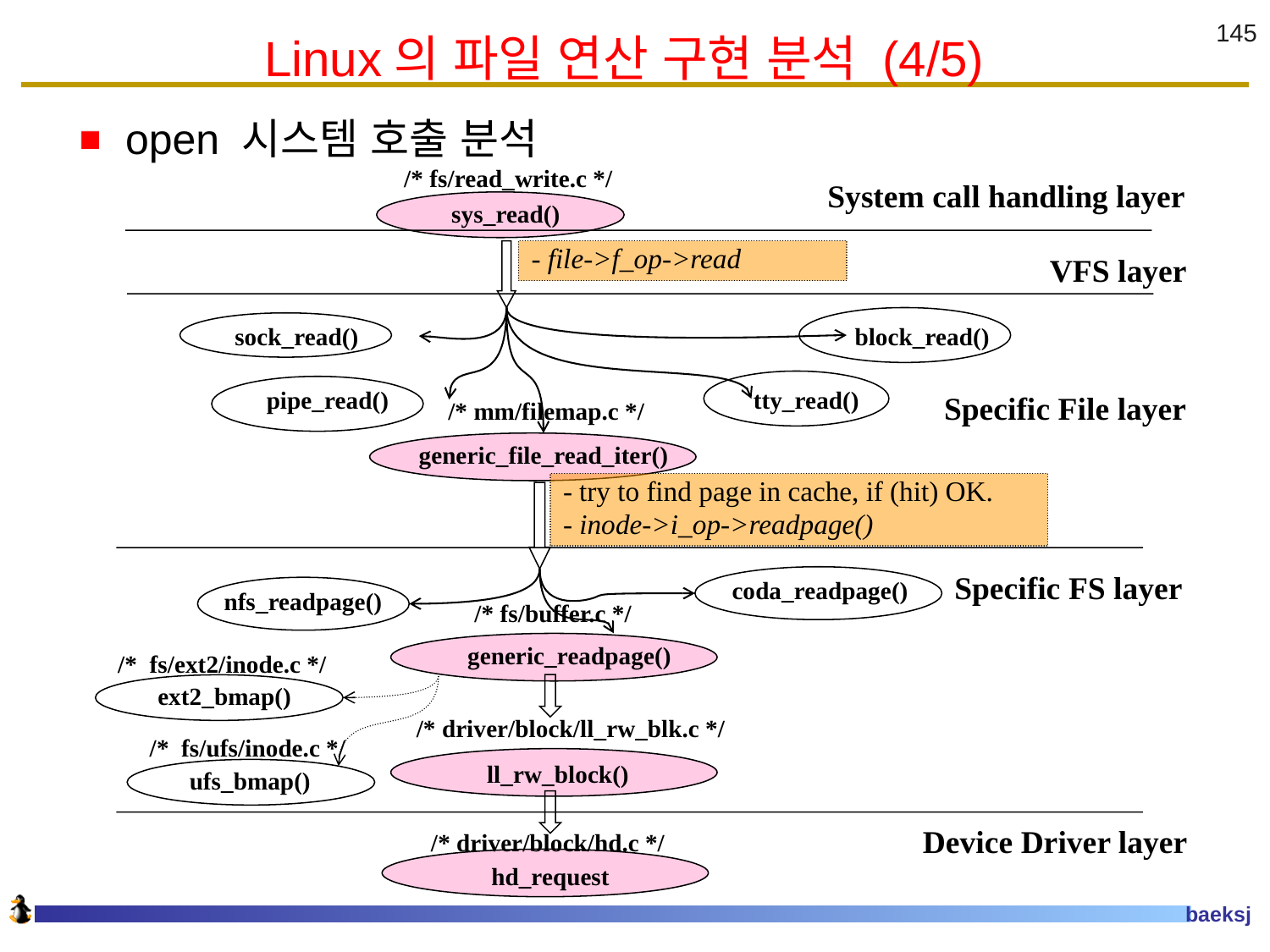

# Linux의 파일 연산 구현 분석 (4/5)
145
open 시스템 호출 분석
/* fs/read_write.c */
System call handling layer
     sys_read()

- file->f_op->read
VFS layer

sock_read()
 block_read()

pipe_read()
tty_read()
 /* mm/filemap.c */
Specific File layer

generic_file_read_iter()
- try to find page in cache, if (hit) OK.
- inode->i_op->readpage()

coda_readpage()
Specific FS layer

nfs_readpage()
 /* fs/buffer.c */

generic_readpage()
/*  fs/ext2/inode.c */
   ext2_bmap()

 /* driver/block/ll_rw_blk.c */
/*  fs/ufs/inode.c */

ll_rw_block()
   ufs_bmap()

 /* driver/block/hd.c */
Device Driver layer

hd_request